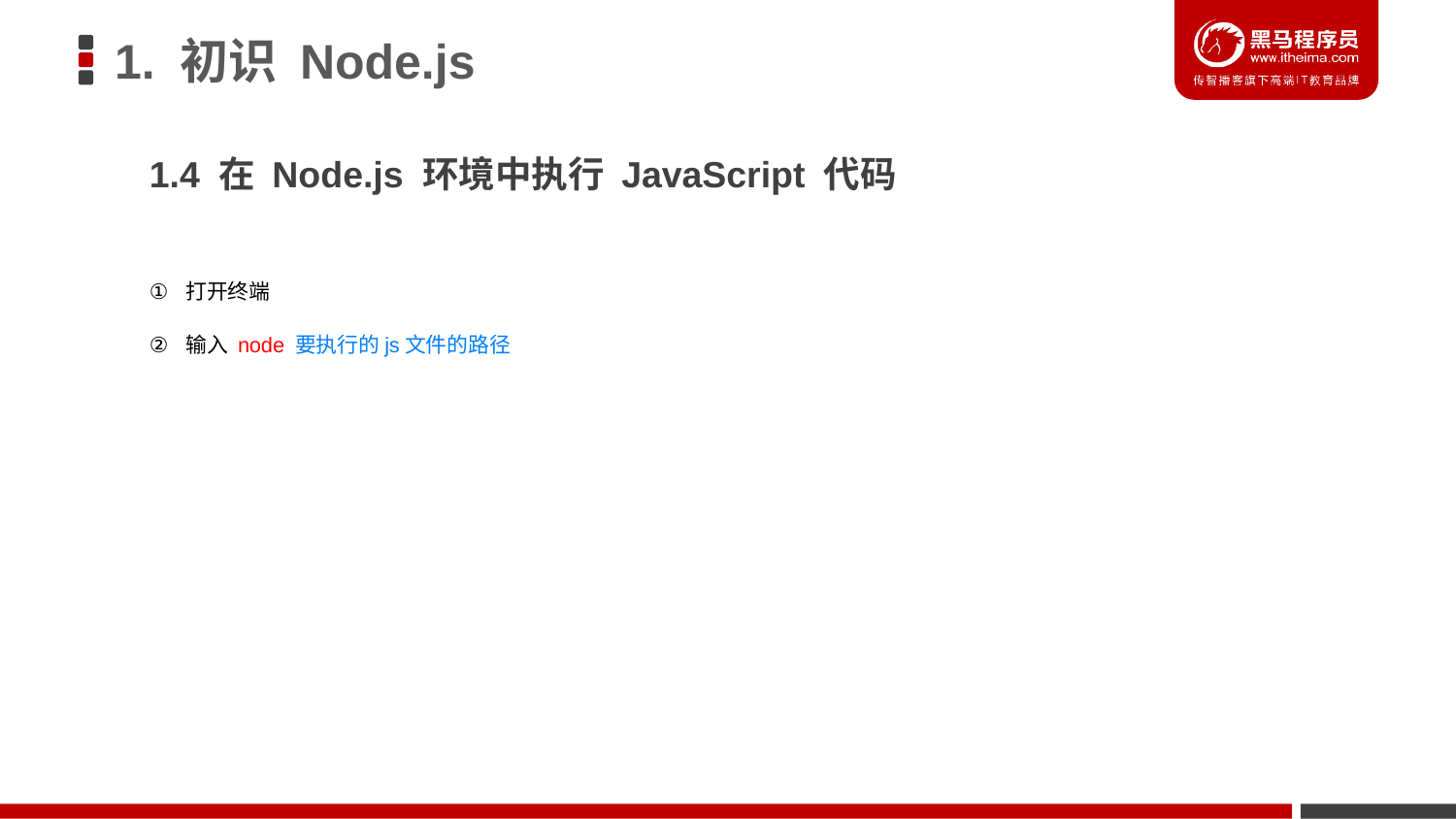

# 1. 初识 Node.js
1.4 在 Node.js 环境中执行 JavaScript 代码
打开终端
输入 node 要执行的js文件的路径